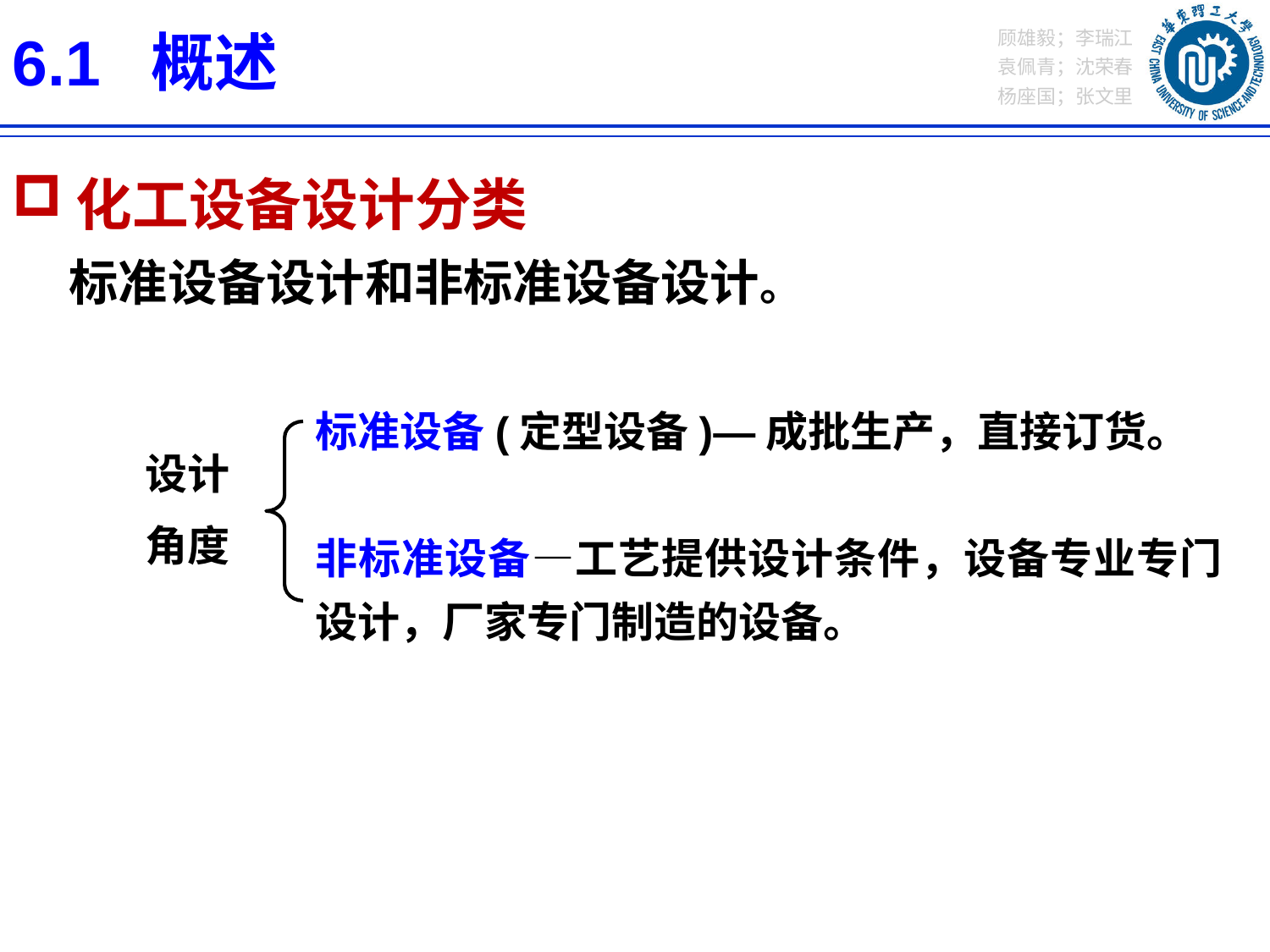

6.1  概述
化工设备设计分类
    标准设备设计和非标准设备设计。
标准设备(定型设备)—成批生产，直接订货。

非标准设备—工艺提供设计条件，设备专业专门设计，厂家专门制造的设备。

设计
角度